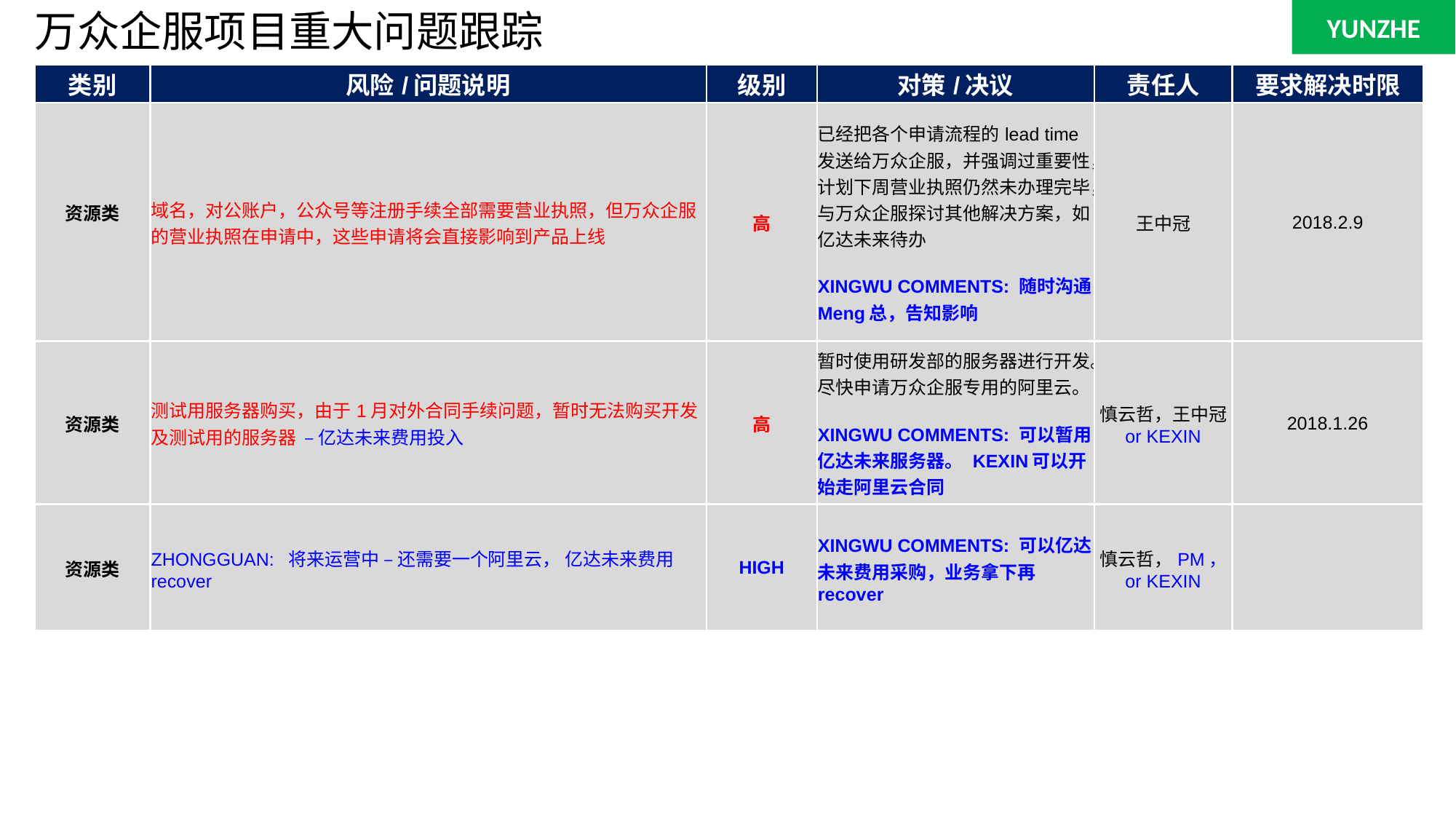

YUNZHE
# 万众企服项目重大问题跟踪
| 类别 | 风险/问题说明 | 级别 | 对策/决议 | 责任人 | 要求解决时限 |
| --- | --- | --- | --- | --- | --- |
| 资源类 | 域名，对公账户，公众号等注册手续全部需要营业执照，但万众企服的营业执照在申请中，这些申请将会直接影响到产品上线 | 高 | 已经把各个申请流程的lead time发送给万众企服，并强调过重要性，计划下周营业执照仍然未办理完毕，与万众企服探讨其他解决方案，如亿达未来待办 XINGWU COMMENTS: 随时沟通Meng总，告知影响 | 王中冠 | 2018.2.9 |
| 资源类 | 测试用服务器购买，由于1月对外合同手续问题，暂时无法购买开发及测试用的服务器 – 亿达未来费用投入 | 高 | 暂时使用研发部的服务器进行开发。 尽快申请万众企服专用的阿里云。 XINGWU COMMENTS: 可以暂用亿达未来服务器。 KEXIN可以开始走阿里云合同 | 慎云哲，王中冠 or KEXIN | 2018.1.26 |
| 资源类 | ZHONGGUAN: 将来运营中 – 还需要一个阿里云， 亿达未来费用recover | HIGH | XINGWU COMMENTS: 可以亿达未来费用采购，业务拿下再recover | 慎云哲，PM， or KEXIN |  |